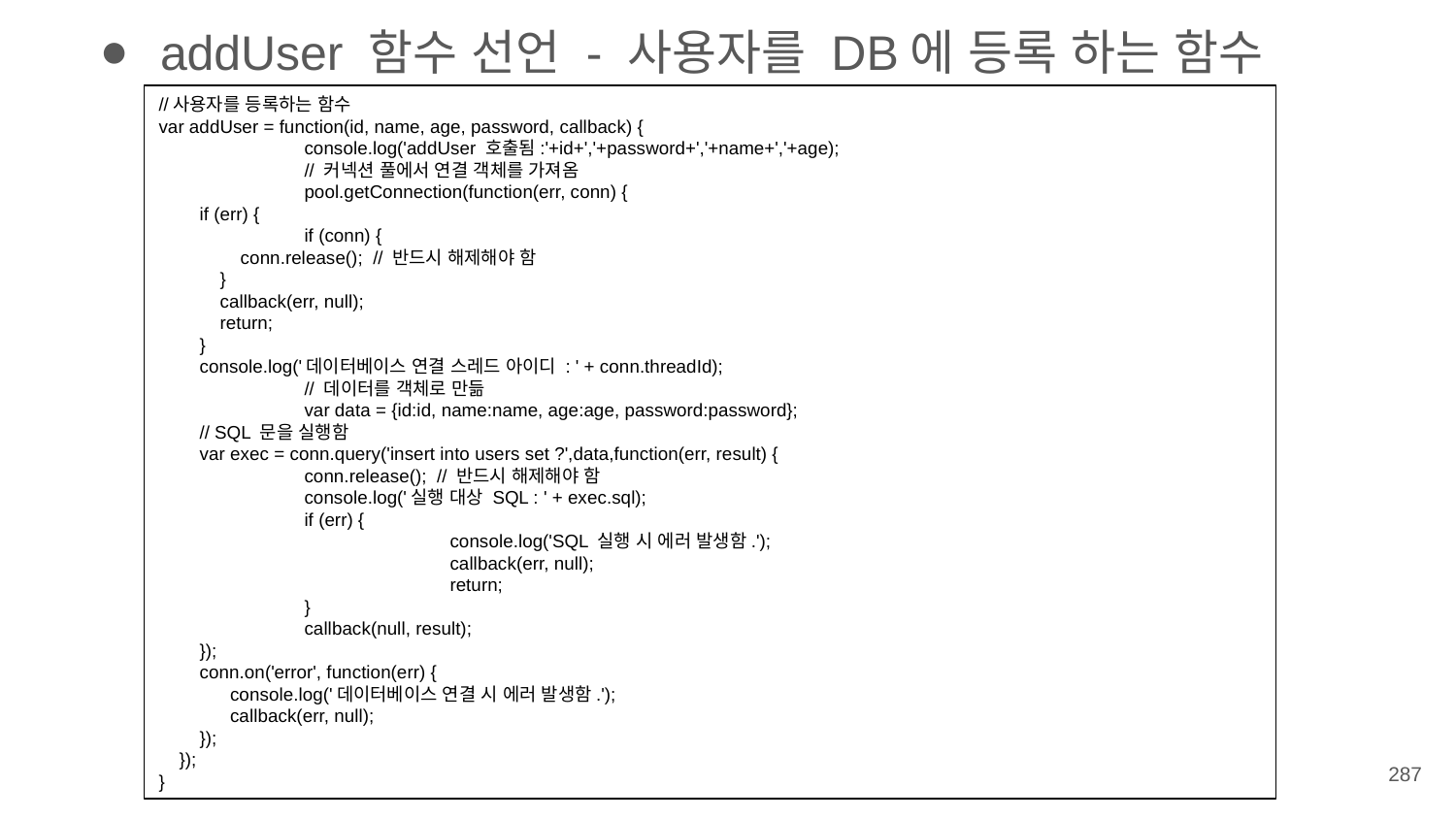

addUser 함수 선언 - 사용자를 DB에 등록 하는 함수
//사용자를 등록하는 함수
var addUser = function(id, name, age, password, callback) {
	console.log('addUser 호출됨:'+id+','+password+','+name+','+age);
	// 커넥션 풀에서 연결 객체를 가져옴
	pool.getConnection(function(err, conn) {
        if (err) {
        	if (conn) {
                conn.release();  // 반드시 해제해야 함
            }
            callback(err, null);
            return;
        }
        console.log('데이터베이스 연결 스레드 아이디 : ' + conn.threadId);
    	// 데이터를 객체로 만듦
    	var data = {id:id, name:name, age:age, password:password};
        // SQL 문을 실행함
        var exec = conn.query('insert into users set ?',data,function(err, result) {
        	conn.release();  // 반드시 해제해야 함
        	console.log('실행 대상 SQL : ' + exec.sql);
        	if (err) {
        		console.log('SQL 실행 시 에러 발생함.');
        		callback(err, null);
        		return;
        	}
        	callback(null, result);
        });
        conn.on('error', function(err) {
              console.log('데이터베이스 연결 시 에러 발생함.');
              callback(err, null);
        });
    });
}
287